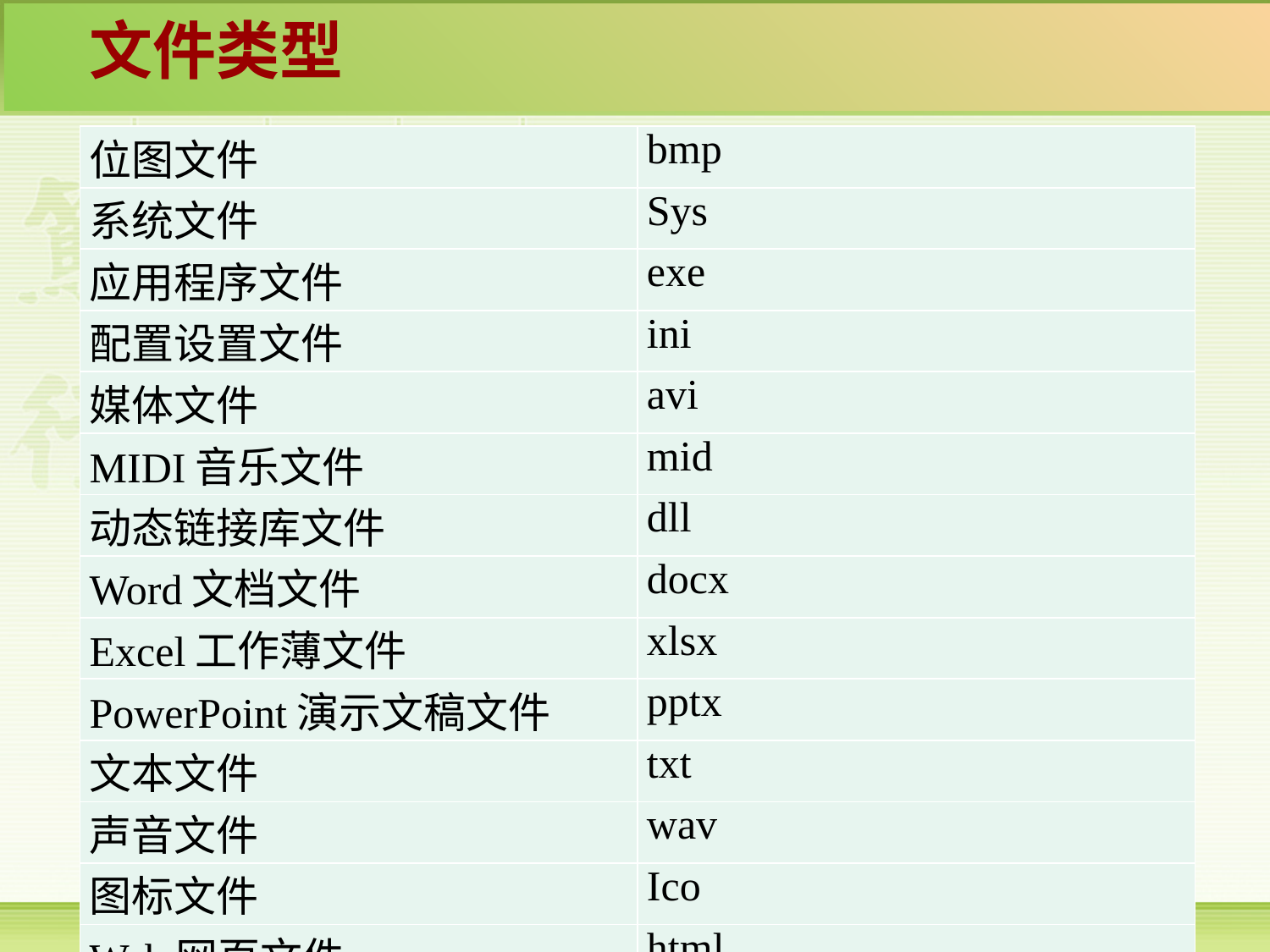

文件类型
| 位图文件 | bmp |
| --- | --- |
| 系统文件 | Sys |
| 应用程序文件 | exe |
| 配置设置文件 | ini |
| 媒体文件 | avi |
| MIDI音乐文件 | mid |
| 动态链接库文件 | dll |
| Word文档文件 | docx |
| Excel工作薄文件 | xlsx |
| PowerPoint演示文稿文件 | pptx |
| 文本文件 | txt |
| 声音文件 | wav |
| 图标文件 | Ico |
| Web网页文件 | html |
| WinRAR压缩文件 | rar |

39